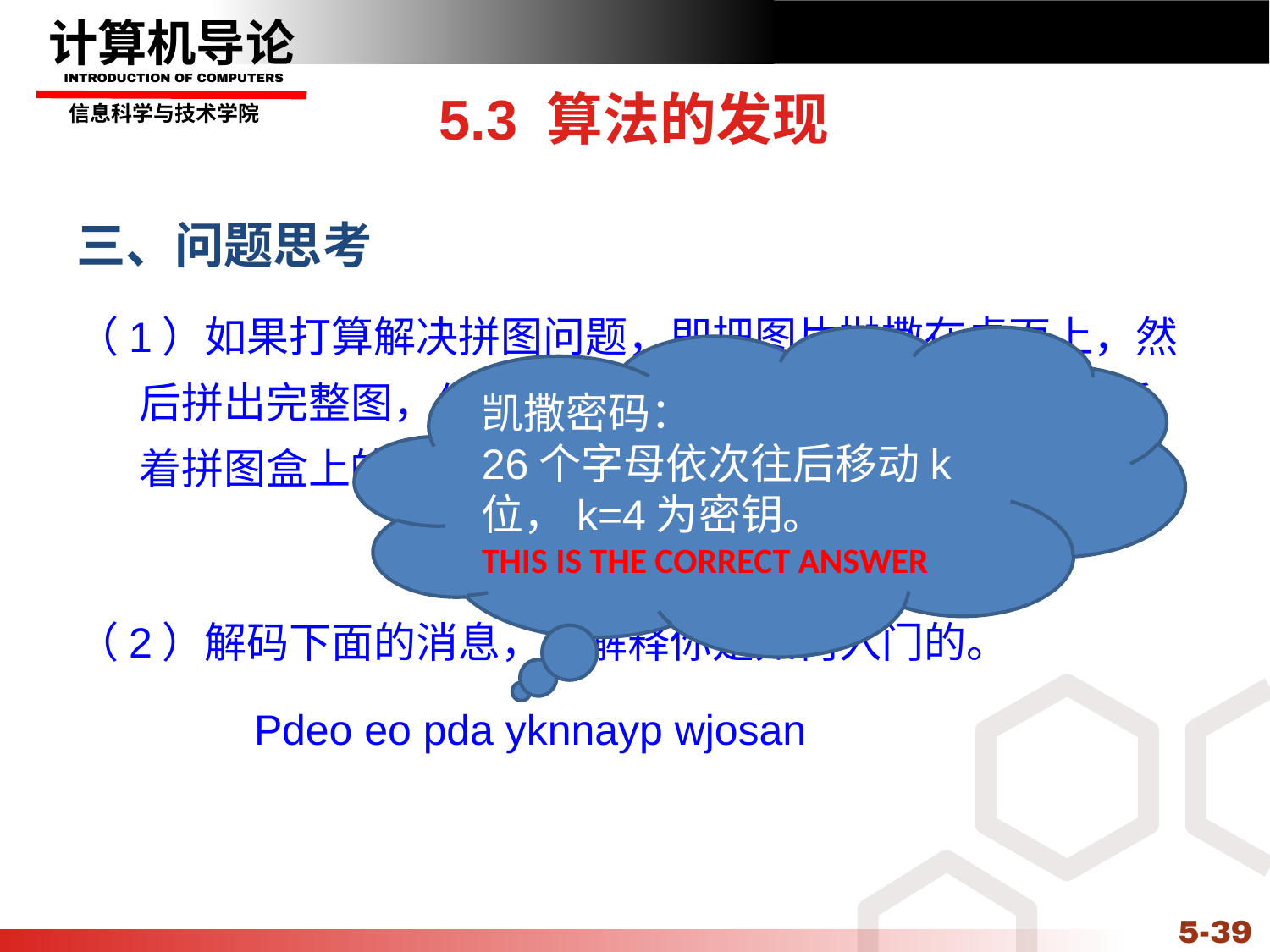

# 5.3 算法的发现
三、问题思考
（1）如果打算解决拼图问题，即把图片抛撒在桌面上，然后拼出完整图，你会采用自顶向下的方法吗？如果是看着拼图盒上的完整图来做，你的答案会改变吗？

（2）解码下面的消息，并解释你是如何入门的。
               Pdeo eo pda yknnayp wjosan
凯撒密码：
26个字母依次往后移动k位，k=4为密钥。
THIS IS THE CORRECT ANSWER
5-39